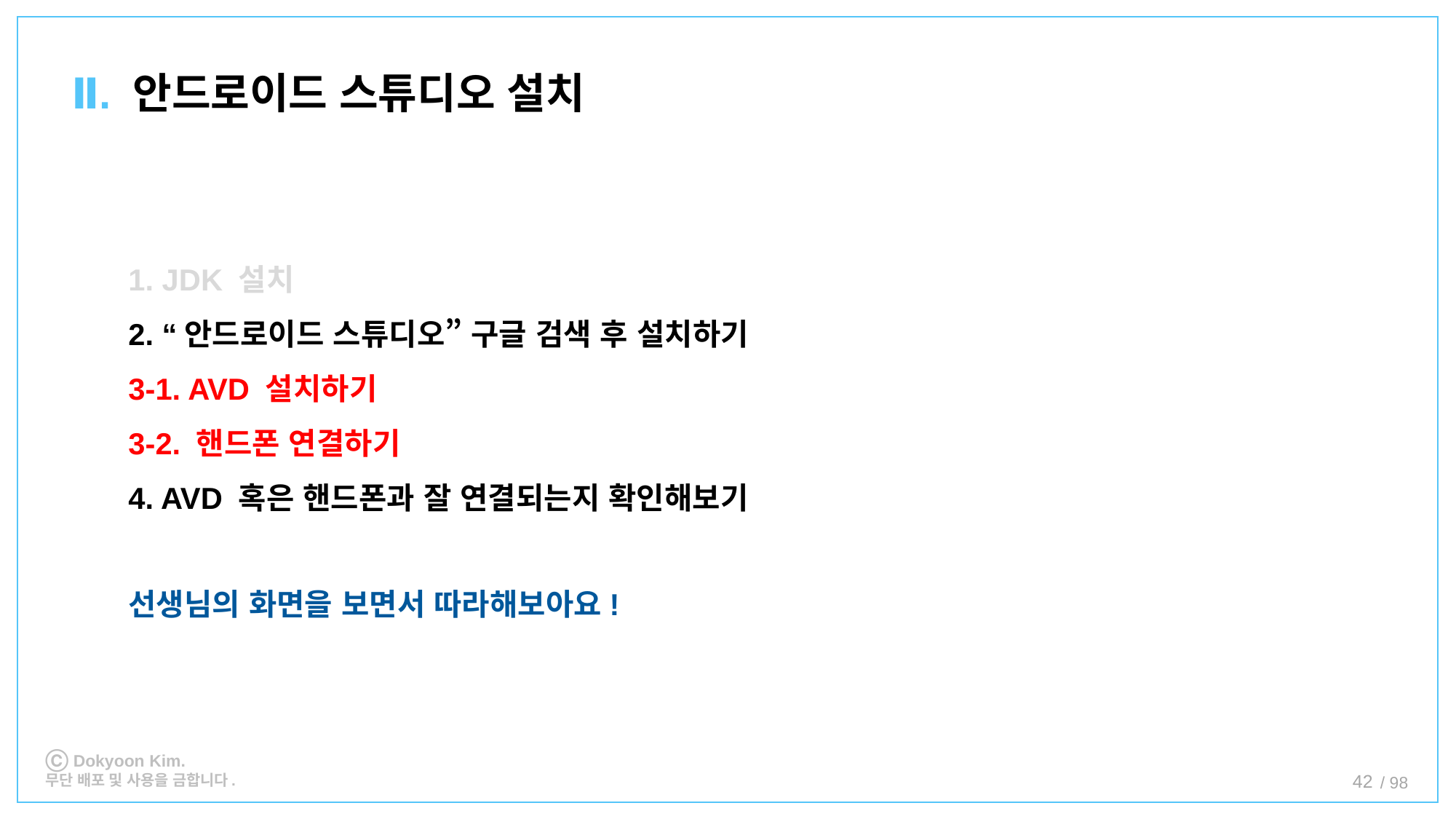

Ⅱ. 안드로이드 스튜디오 설치

1. JDK 설치
2. “안드로이드 스튜디오” 구글 검색 후 설치하기
3-1. AVD 설치하기
3-2. 핸드폰 연결하기
4. AVD 혹은 핸드폰과 잘 연결되는지 확인해보기
선생님의 화면을 보면서 따라해보아요!
42